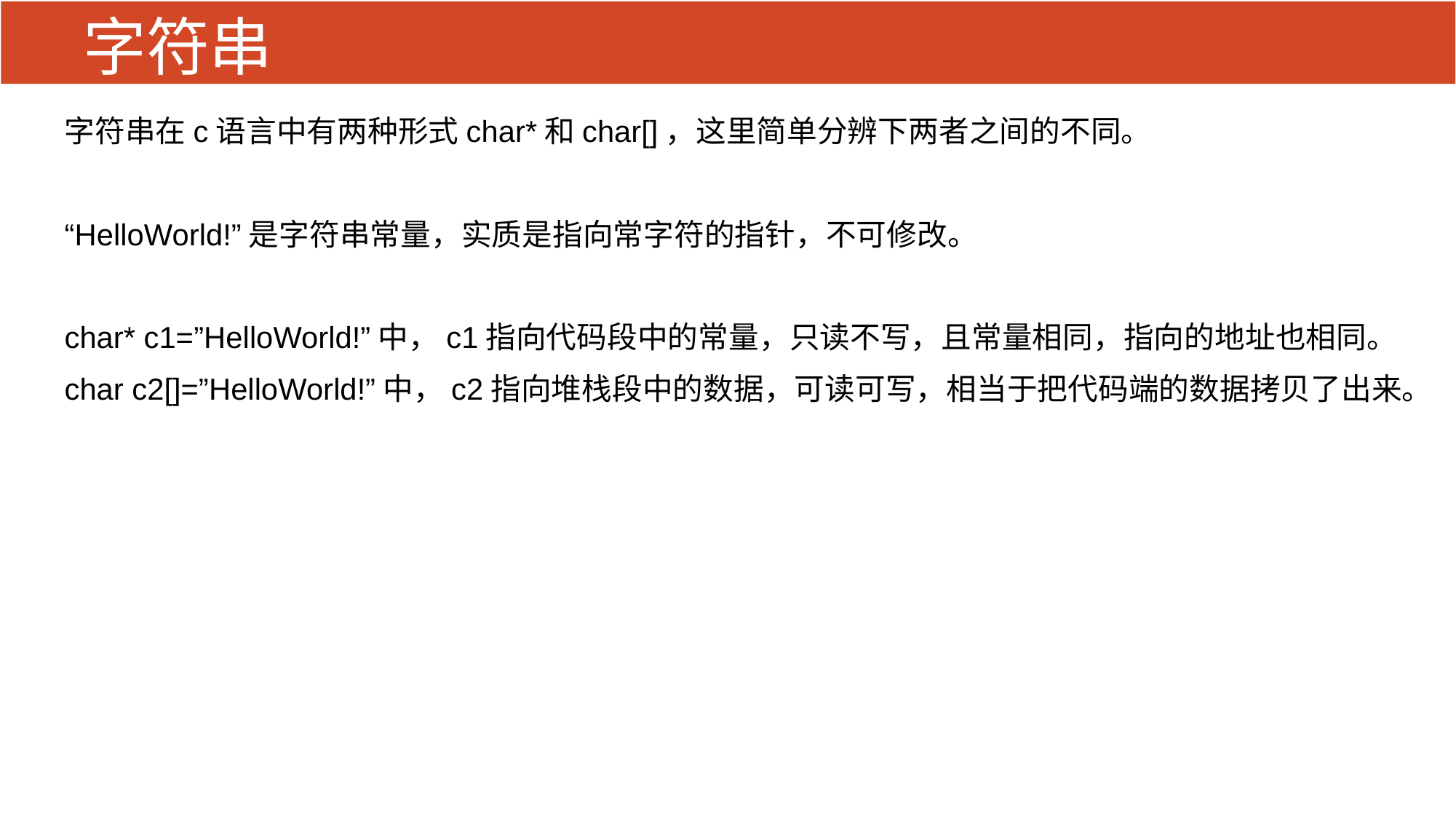

# 字符串
字符串在c语言中有两种形式char*和char[]，这里简单分辨下两者之间的不同。

“HelloWorld!”是字符串常量，实质是指向常字符的指针，不可修改。

char* c1=”HelloWorld!”中，c1指向代码段中的常量，只读不写，且常量相同，指向的地址也相同。
char c2[]=”HelloWorld!”中，c2指向堆栈段中的数据，可读可写，相当于把代码端的数据拷贝了出来。